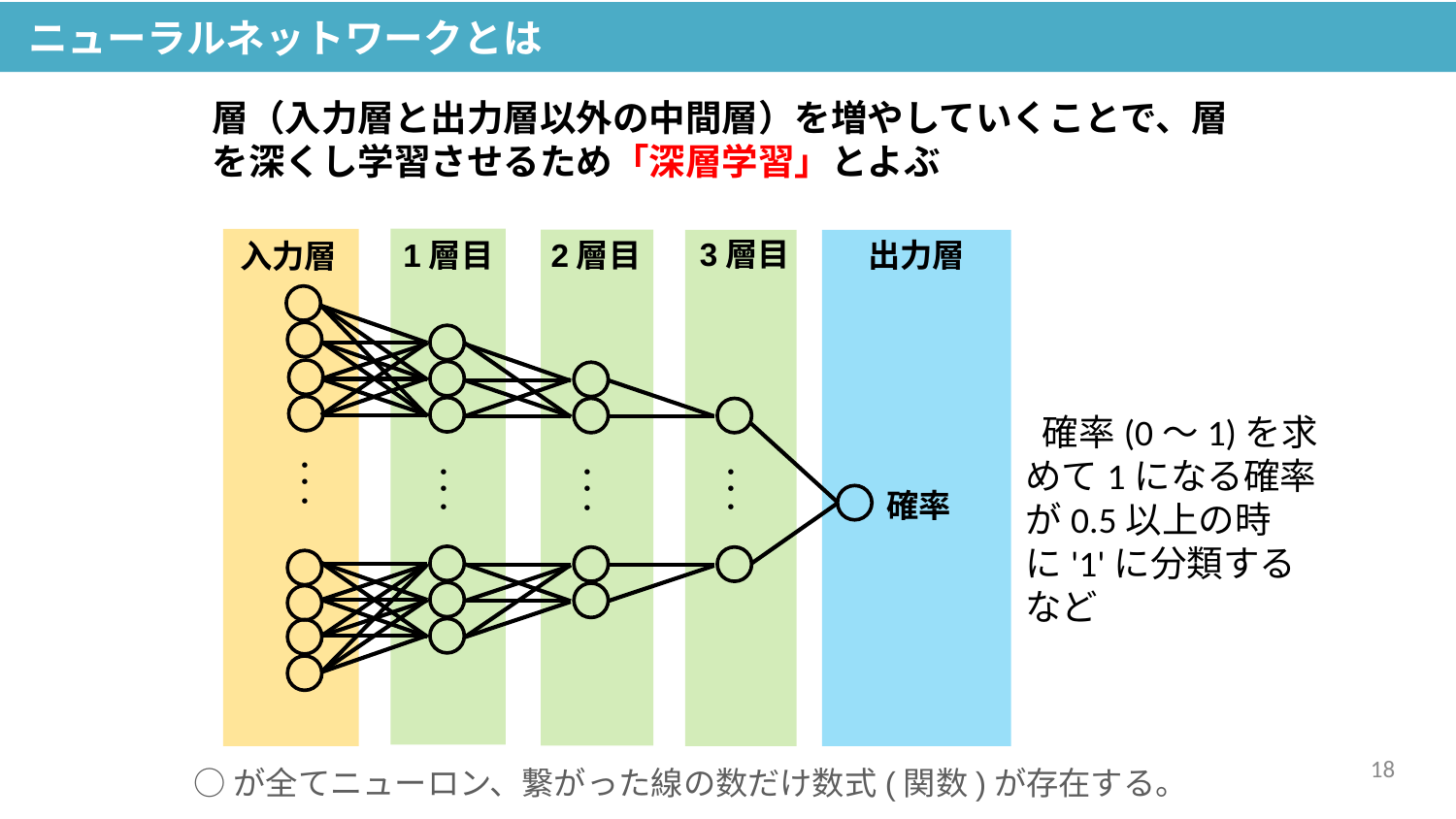

ニューラルネットワークとは
層（​入力層と出力層以外の中間層​）を増やしていくことで、​層を深くし学習させるため「深層学習」とよぶ

3層目
出力層
1層目
2層目
入力​層

 確率(0​～1)​を求めて​1​になる確率が0.5以上の時に'1'に分類​​​するなど

・
・
・
・
・
・
・
・
・
・
・
・
確率

18
○が全てニューロン、繋がった線の数だけ数式(関数)が存在する。